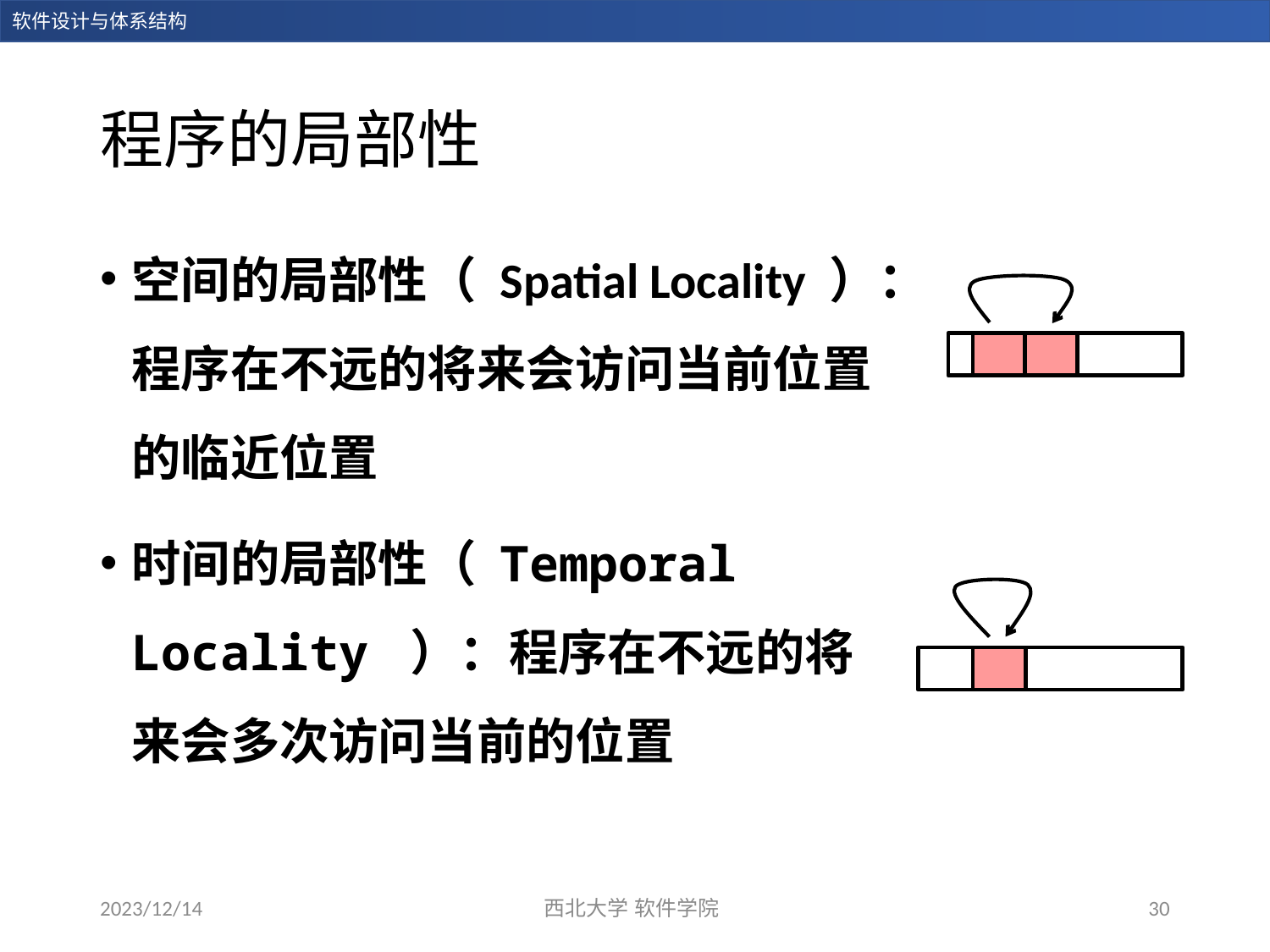

# 程序的局部性
空间的局部性（ Spatial Locality ）：程序在不远的将来会访问当前位置的临近位置
时间的局部性（ Temporal Locality ）：程序在不远的将来会多次访问当前的位置

2023/12/14
西北大学 软件学院
30